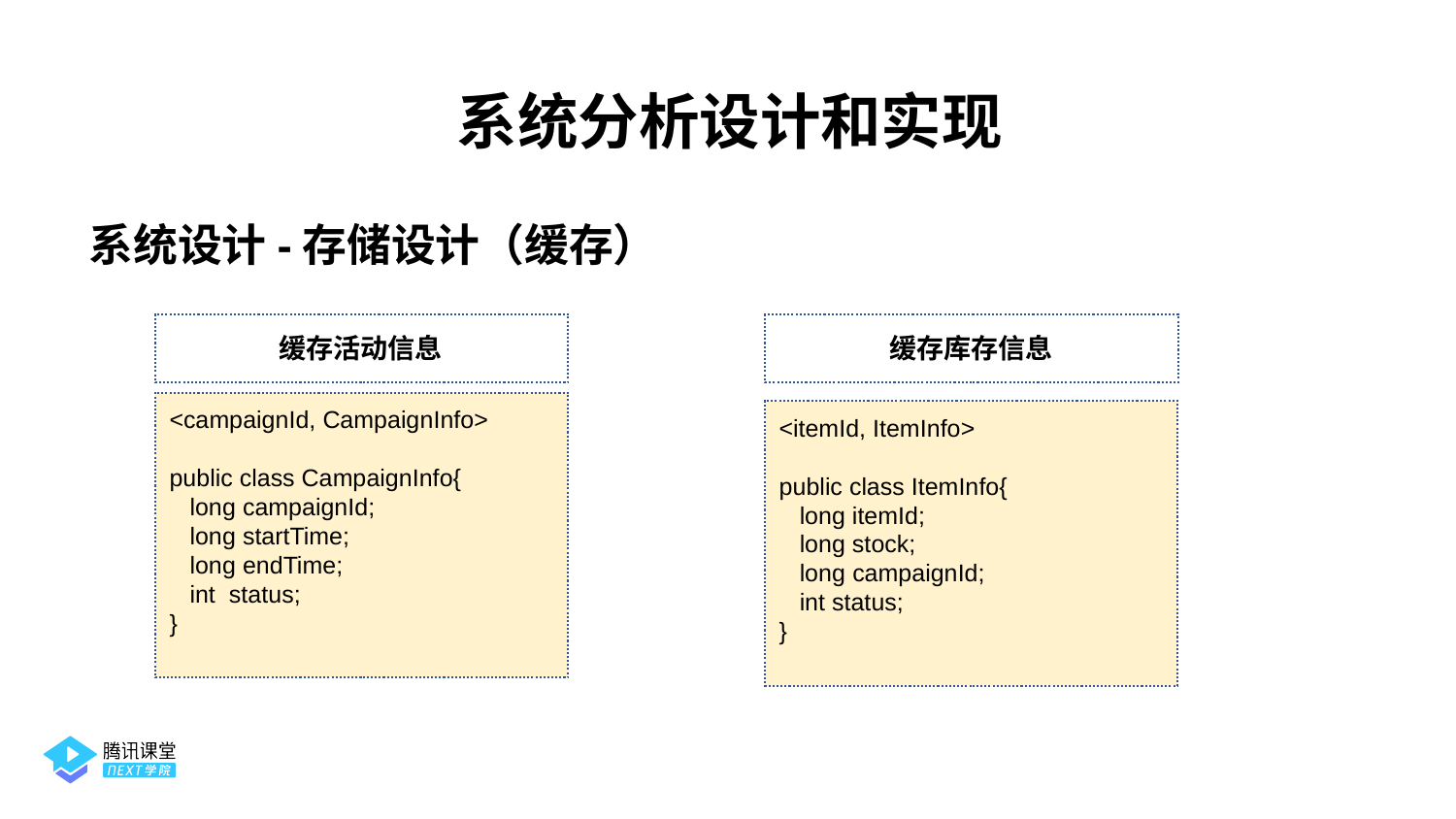

系统分析设计和实现
系统设计-存储设计（缓存）

缓存活动信息
缓存库存信息

<campaignId, CampaignInfo>

public class CampaignInfo{
   long campaignId;
   long startTime;
   long endTime;
   int  status;
}

<itemId, ItemInfo>

public class ItemInfo{
   long itemId;
   long stock;
   long campaignId;
   int status;
}